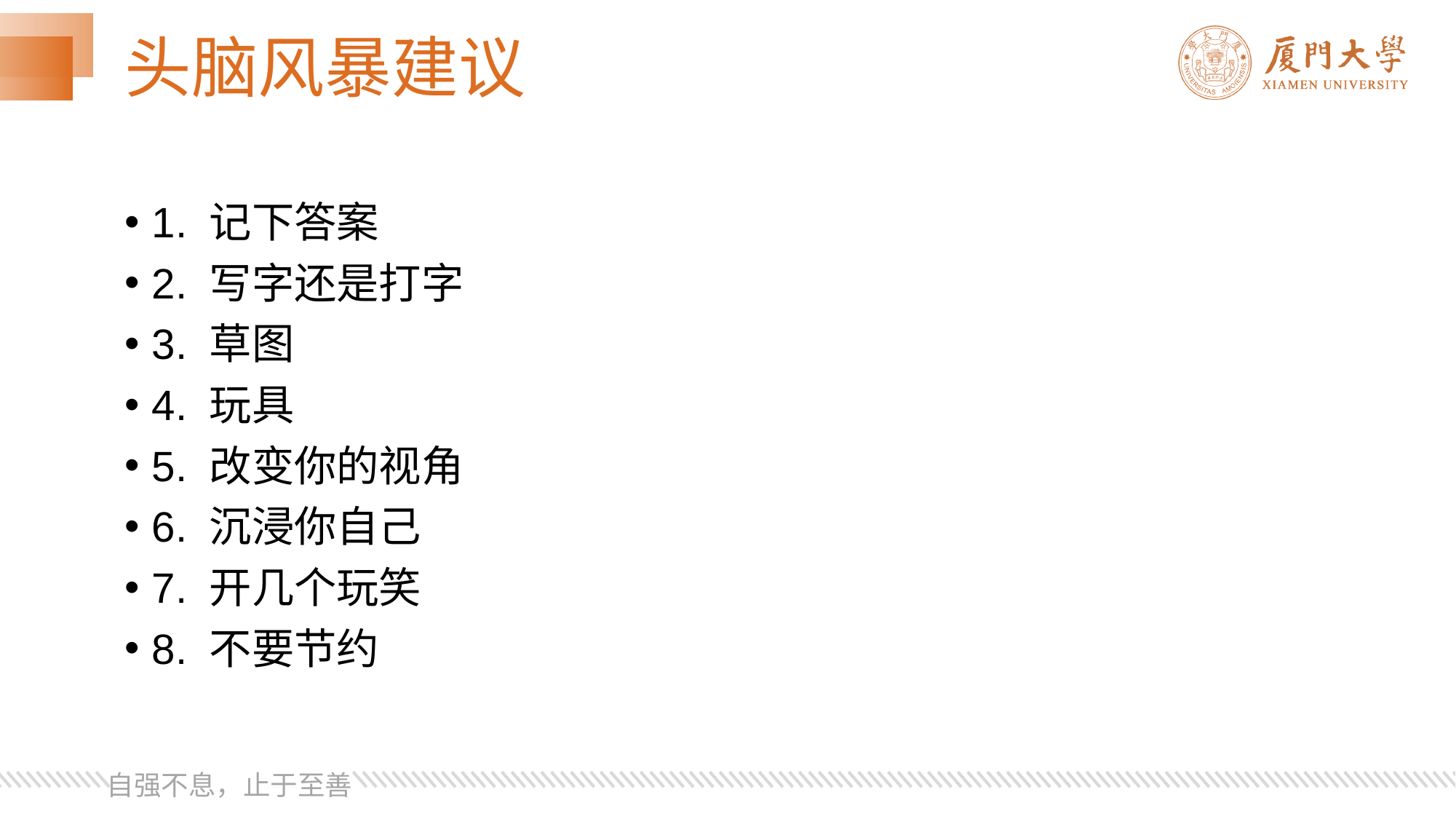

# 头脑风暴建议
1. 记下答案
2. 写字还是打字
3. 草图
4. 玩具
5. 改变你的视角
6. 沉浸你自己
7. 开几个玩笑
8. 不要节约